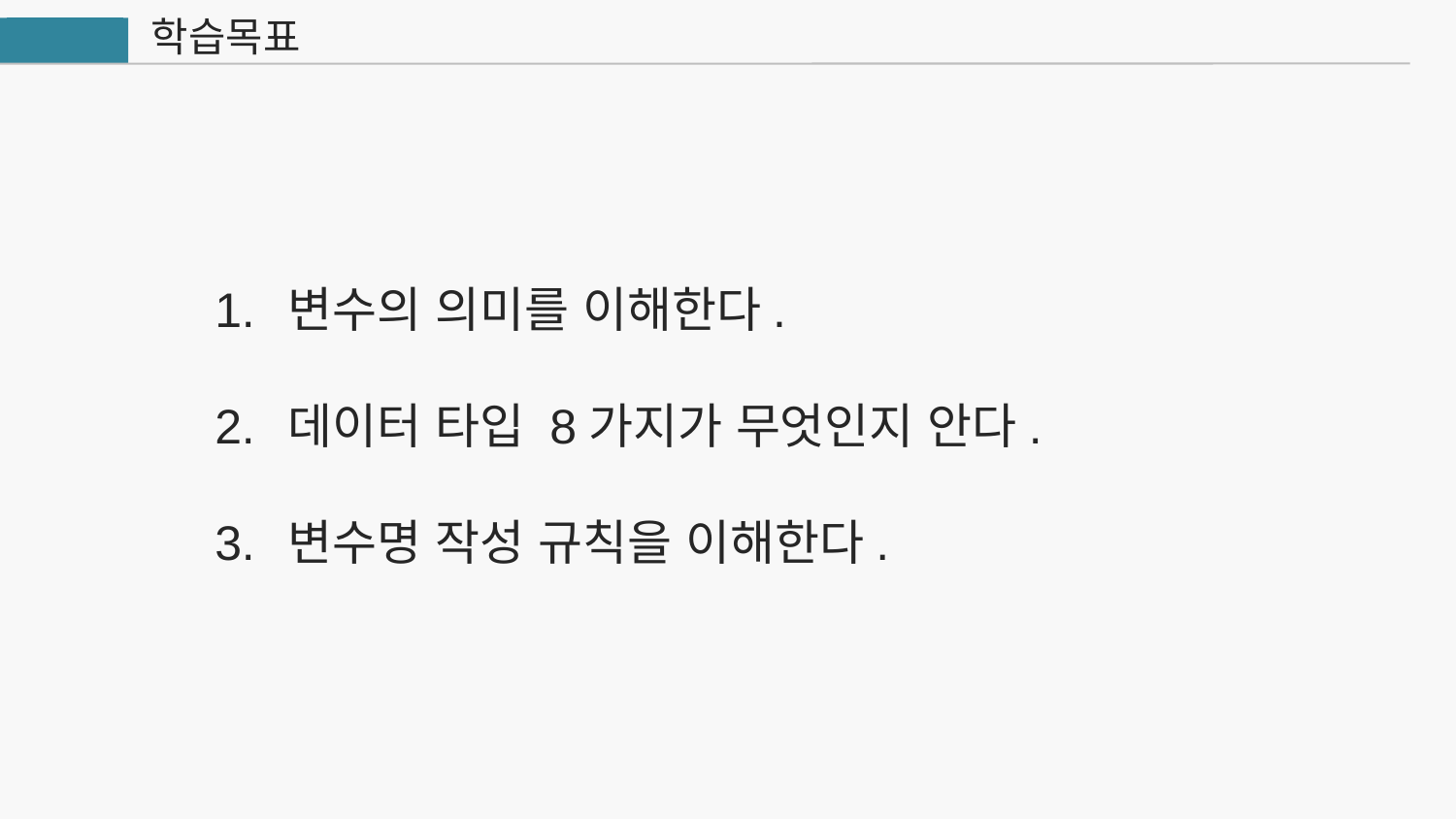

학습목표

Java
변수의 의미를 이해한다.

데이터 타입 8가지가 무엇인지 안다.

변수명 작성 규칙을 이해한다.